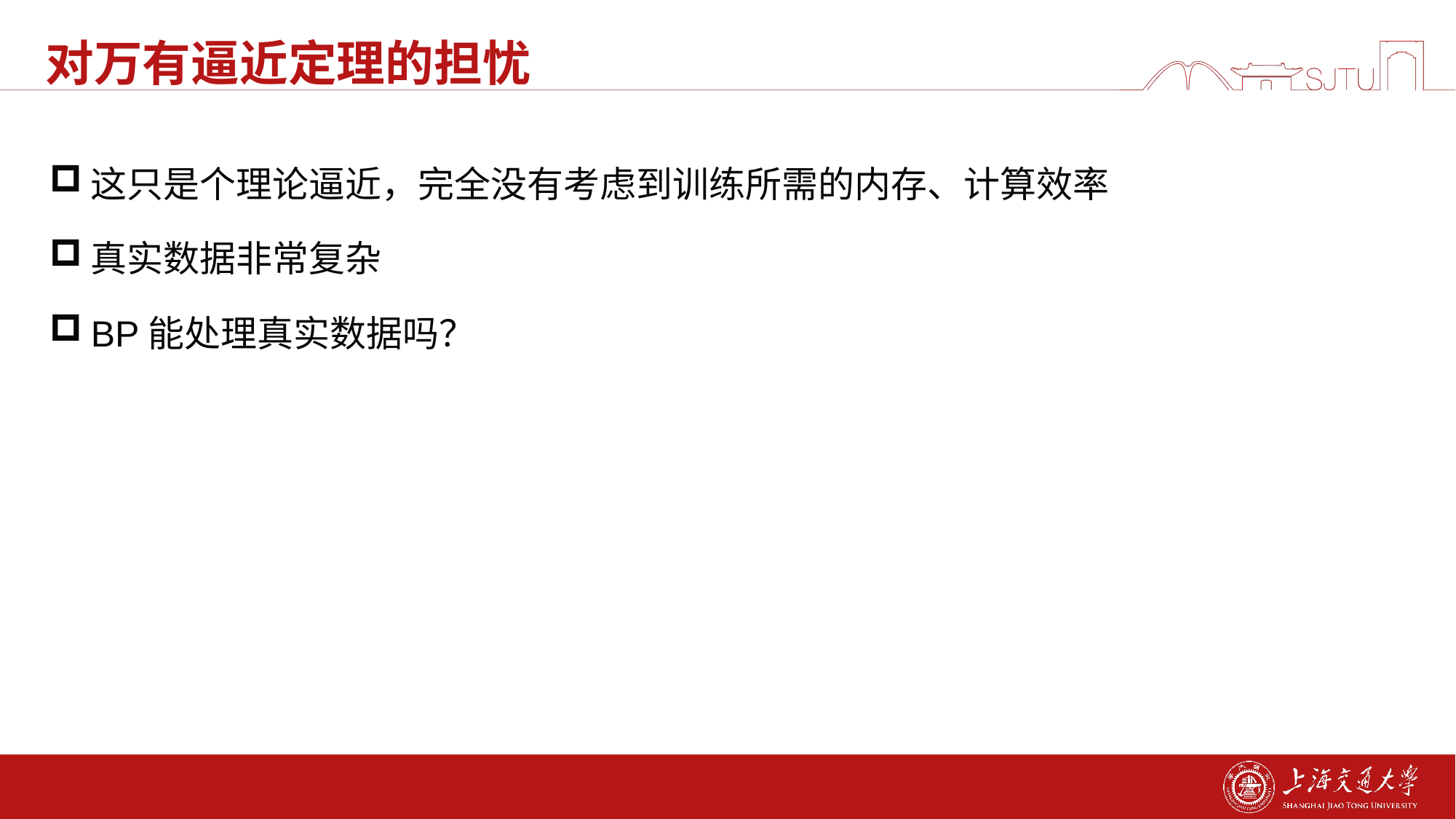

# 对万有逼近定理的担忧
这只是个理论逼近，完全没有考虑到训练所需的内存、计算效率
真实数据非常复杂
BP能处理真实数据吗？